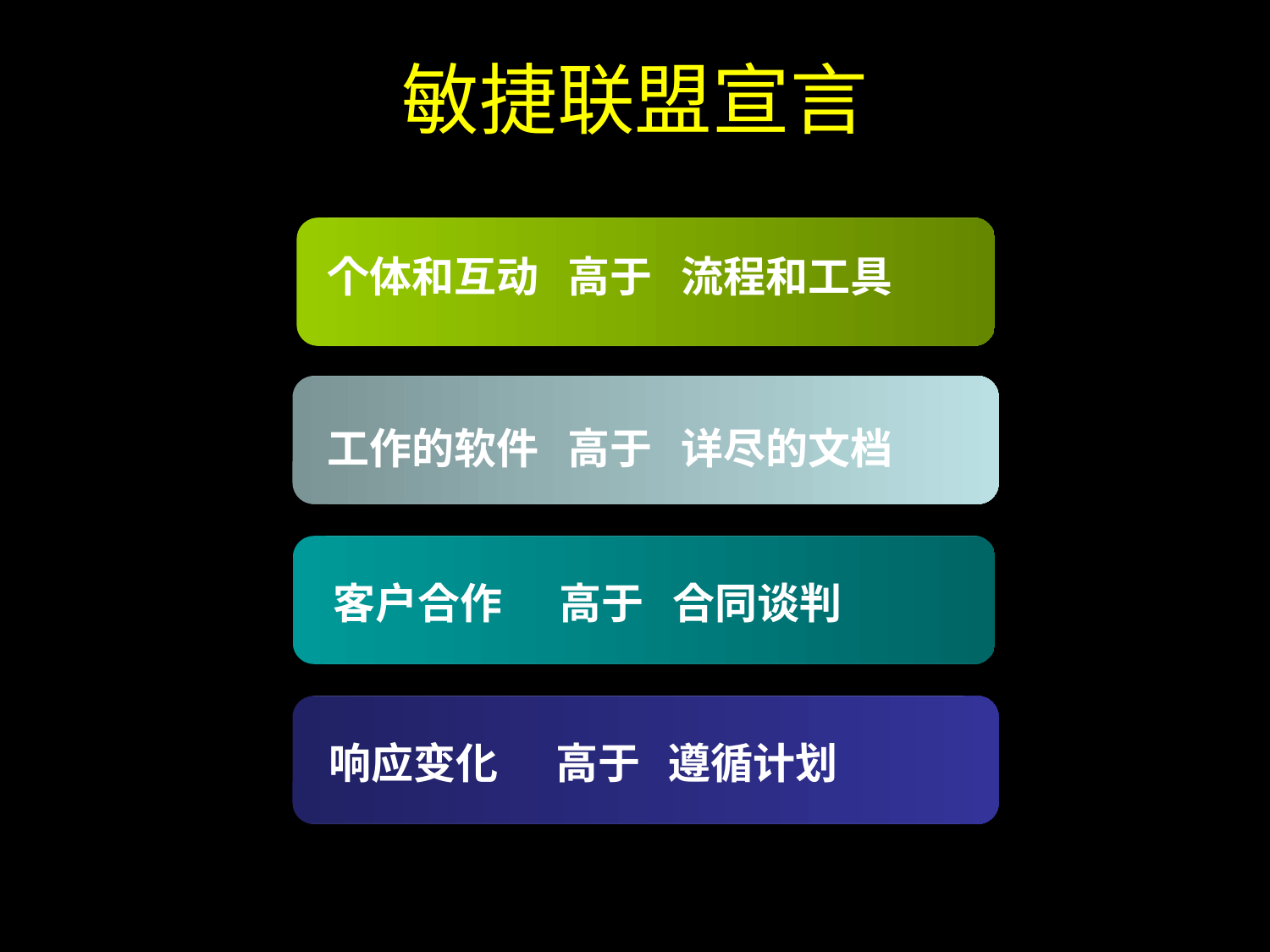

# 敏捷联盟宣言

个体和互动   高于   流程和工具

工作的软件   高于   详尽的文档

客户合作      高于   合同谈判

响应变化      高于   遵循计划